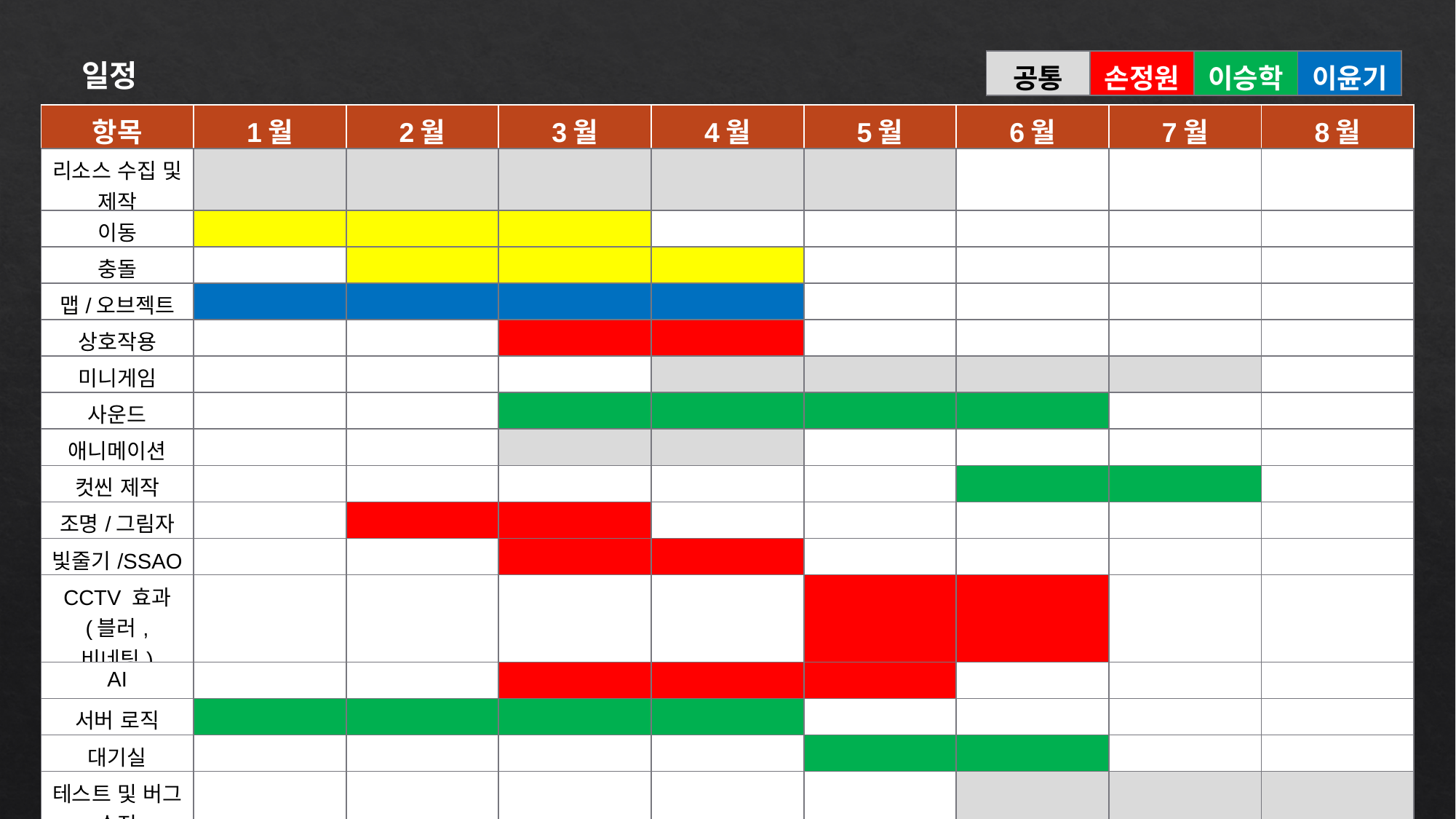

일정
| 공통 | 손정원 | 이승학 | 이윤기 |
| --- | --- | --- | --- |
| 항목 | 1월 | 2월 | 3월 | 4월 | 5월 | 6월 | 7월 | 8월 |
| --- | --- | --- | --- | --- | --- | --- | --- | --- |
| 리소스 수집 및 제작 |  |  |  |  |  |  |  |  |
| 이동 |  |  |  |  |  |  |  |  |
| 충돌 |  |  |  |  |  |  |  |  |
| 맵/오브젝트 |  |  |  |  |  |  |  |  |
| 상호작용 |  |  |  |  |  |  |  |  |
| 미니게임 |  |  |  |  |  |  |  |  |
| 사운드 |  |  |  |  |  |  |  |  |
| 애니메이션 |  |  |  |  |  |  |  |  |
| 컷씬 제작 |  |  |  |  |  |  |  |  |
| 조명/그림자 |  |  |  |  |  |  |  |  |
| 빛줄기/SSAO |  |  |  |  |  |  |  |  |
| CCTV 효과 (블러, 비네팅) |  |  |  |  |  |  |  |  |
| AI |  |  |  |  |  |  |  |  |
| 서버 로직 |  |  |  |  |  |  |  |  |
| 대기실 |  |  |  |  |  |  |  |  |
| 테스트 및 버그 수정 |  |  |  |  |  |  |  |  |